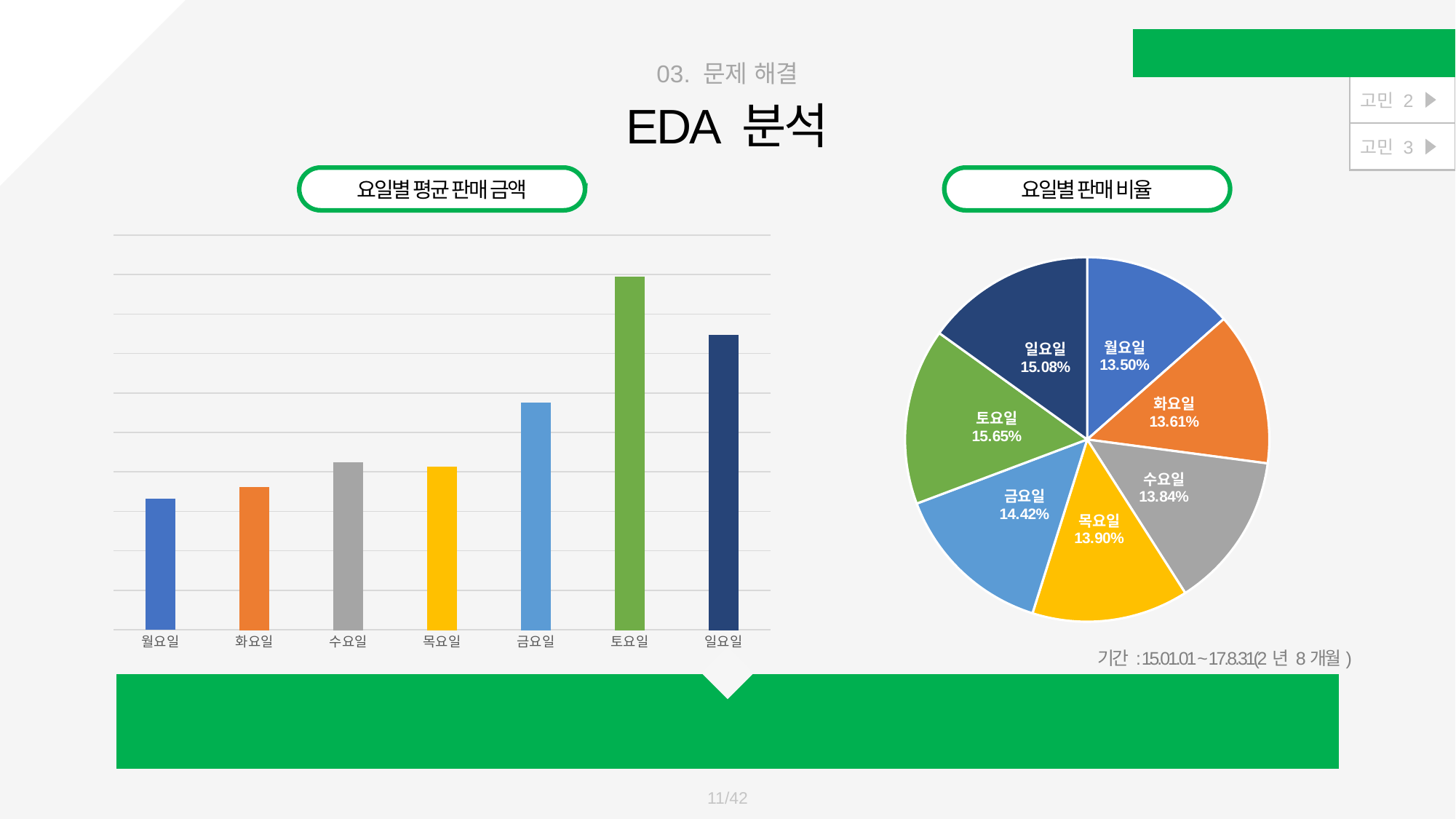

[고민 1] 매출을 쉽게 확인하고 싶어 !
고민 2

고민 3

03. 문제 해결
EDA 분석
요일별 평균 판매 금액
요일별 판매 비율

### Chart

| Category | 일평균_매출금액 |
|---|---|
| 월요일 | 1766481.0791367 |
| 화요일 | 1780197.3381295 |
| 수요일 | 1811516.54676259 |
| 목요일 | 1806184.14285714 |
| 금요일 | 1886834.17266187 |
| 토요일 | 2047123.8848921 |
| 일요일 | 1973274.60431655 |

### Chart

| Category | 금액에 대한 총계 % |
|---|---|
| 월요일 | 0.13500453072 |
| 화요일 | 0.13605280525 |
| 수요일 | 0.13844639729 |
| 목요일 | 0.13903195002 |
| 금요일 | 0.14420259863 |
| 토요일 | 0.15645285006 |
| 일요일 | 0.15080886803 |
기간 : 15.01.01 ~ 17.8.31(2년 8개월)

평일보다는 주말에 판매되는 금액과 비율이 모두 높은 모습
11